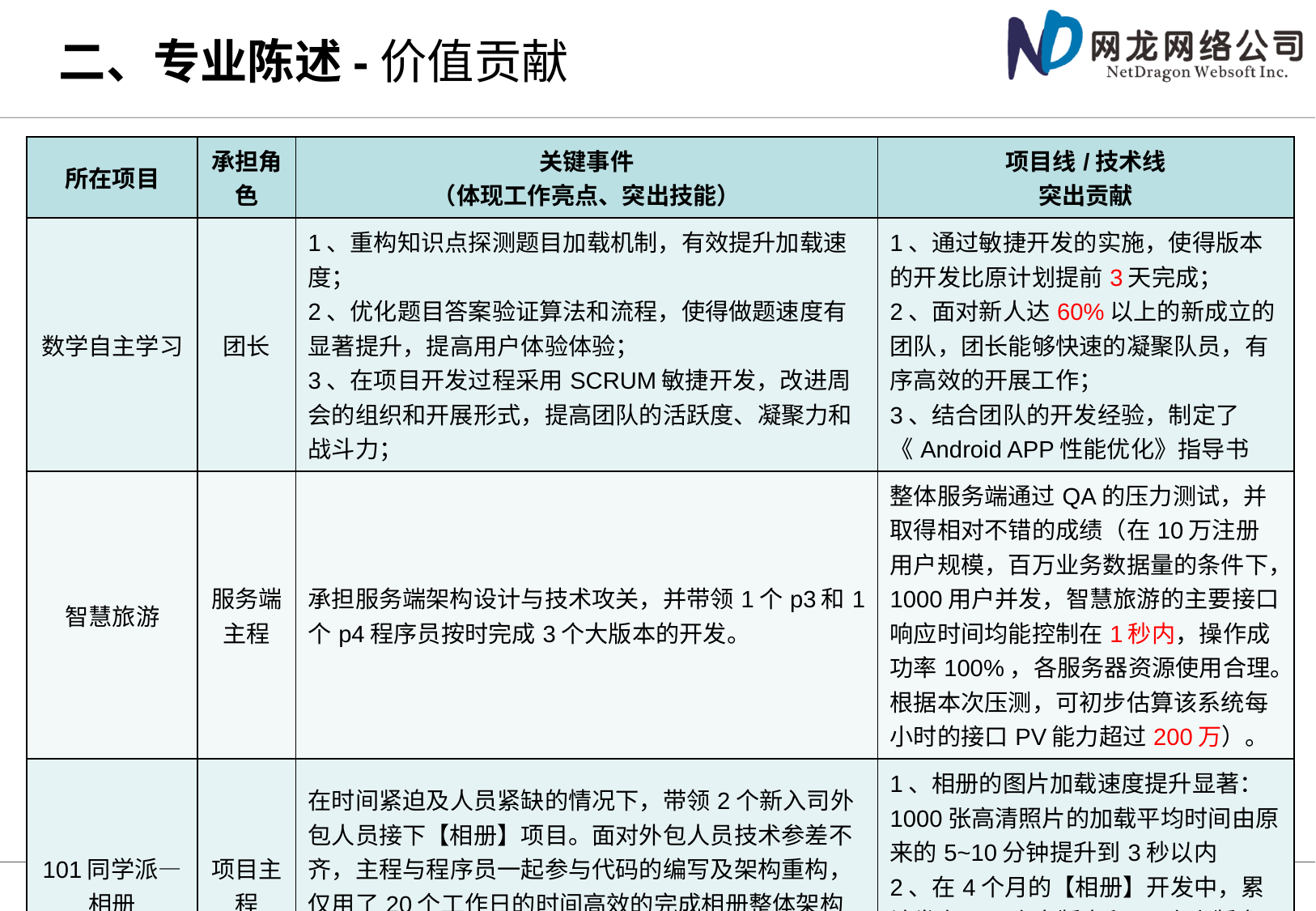

# 二、专业陈述-价值贡献
| 所在项目 | 承担角色 | 关键事件 （体现工作亮点、突出技能） | 项目线/技术线 突出贡献 |
| --- | --- | --- | --- |
| 数学自主学习 | 团长 | 1、重构知识点探测题目加载机制，有效提升加载速度； 2、优化题目答案验证算法和流程，使得做题速度有显著提升，提高用户体验体验； 3、在项目开发过程采用SCRUM敏捷开发，改进周会的组织和开展形式，提高团队的活跃度、凝聚力和战斗力； | 1、通过敏捷开发的实施，使得版本的开发比原计划提前3天完成； 2、面对新人达60%以上的新成立的团队，团长能够快速的凝聚队员，有序高效的开展工作； 3、结合团队的开发经验，制定了《Android APP性能优化》指导书 |
| 智慧旅游 | 服务端主程 | 承担服务端架构设计与技术攻关，并带领1个p3和1个p4程序员按时完成3个大版本的开发。 | 整体服务端通过QA的压力测试，并取得相对不错的成绩（在10万注册用户规模，百万业务数据量的条件下，1000用户并发，智慧旅游的主要接口响应时间均能控制在1秒内，操作成功率100%，各服务器资源使用合理。根据本次压测，可初步估算该系统每小时的接口PV能力超过200万）。 |
| 101同学派—相册 | 项目主程 | 在时间紧迫及人员紧缺的情况下，带领2个新入司外包人员接下【相册】项目。面对外包人员技术参差不齐，主程与程序员一起参与代码的编写及架构重构，仅用了20个工作日的时间高效的完成相册整体架构的调整和优化工作，使得整体的稳定性和性能显著提升。 | 1、相册的图片加载速度提升显著：1000张高清照片的加载平均时间由原来的5~10分钟提升到3秒以内 2、在4个月的【相册】开发中，累计发布了4个大版本和11个小版本，平均每周迭代1个版本的速度向前推进。 |
6